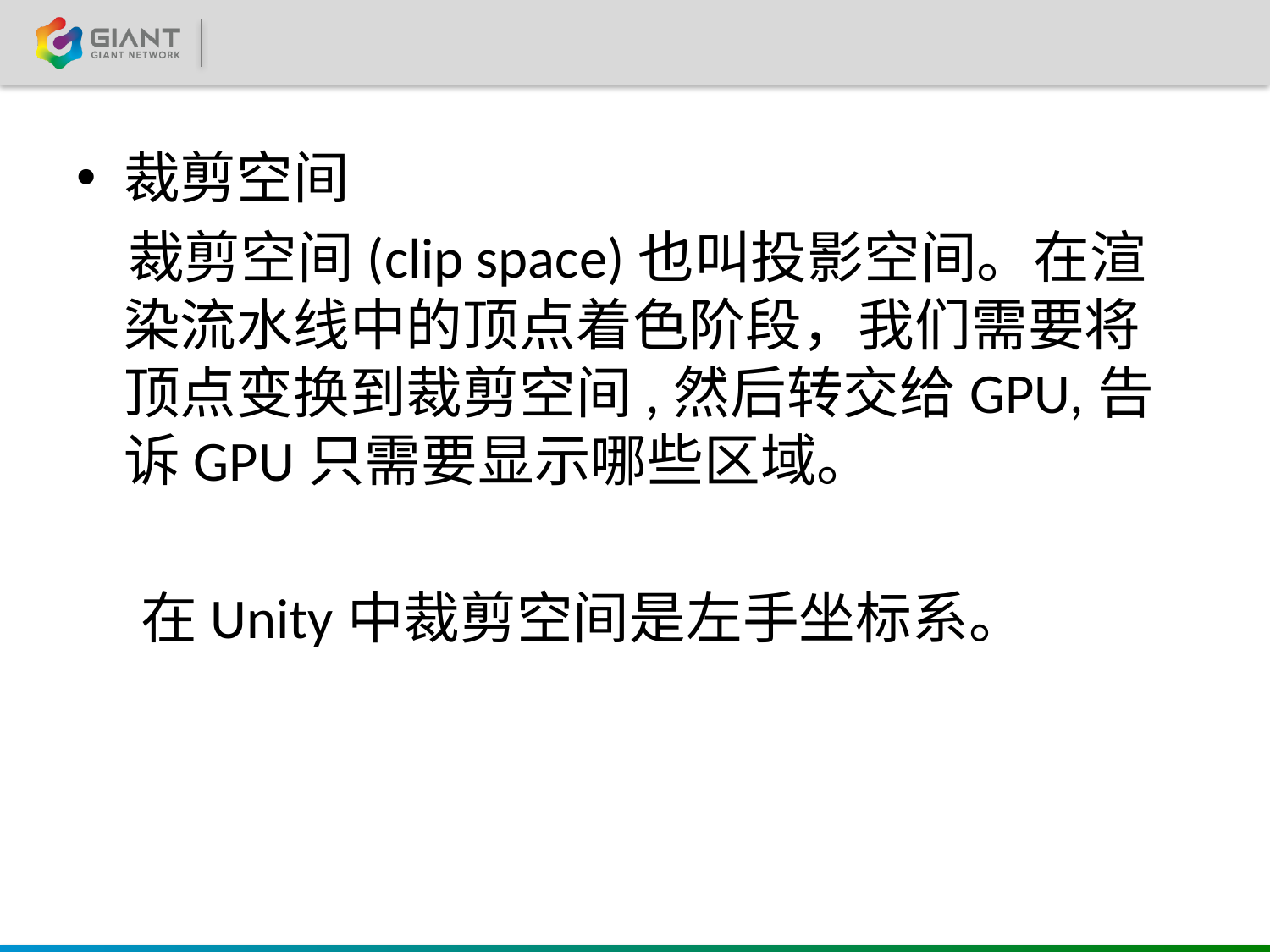

裁剪空间
   裁剪空间(clip space)也叫投影空间。在渲染流水线中的顶点着色阶段，我们需要将顶点变换到裁剪空间,然后转交给GPU,告诉GPU只需要显示哪些区域。

    在Unity中裁剪空间是左手坐标系。